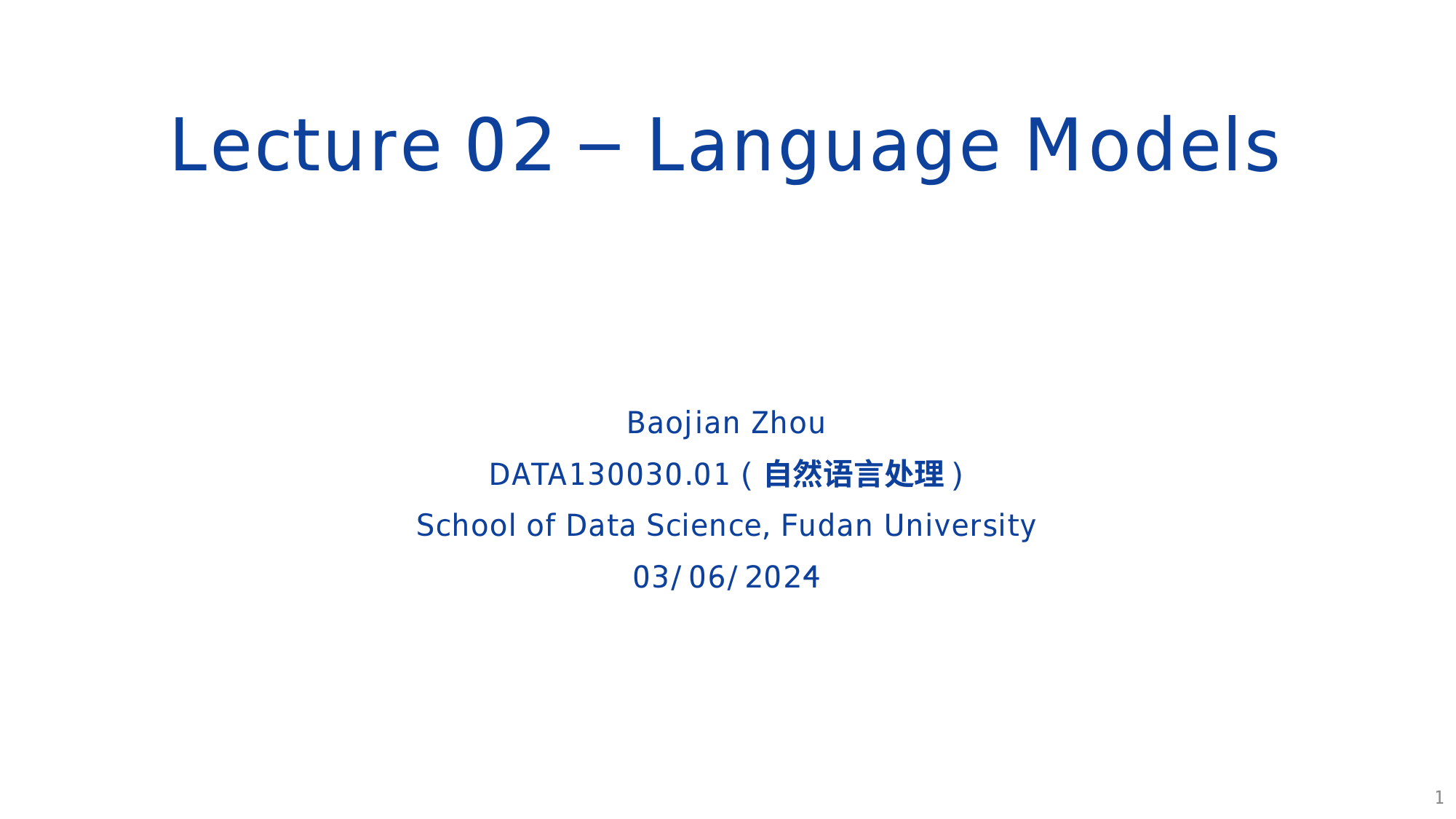

# Lecture 02 – Language Models
Baojian Zhou
DATA130030.01 (自然语言处理)
School of Data Science, Fudan University
03/06/2024
1